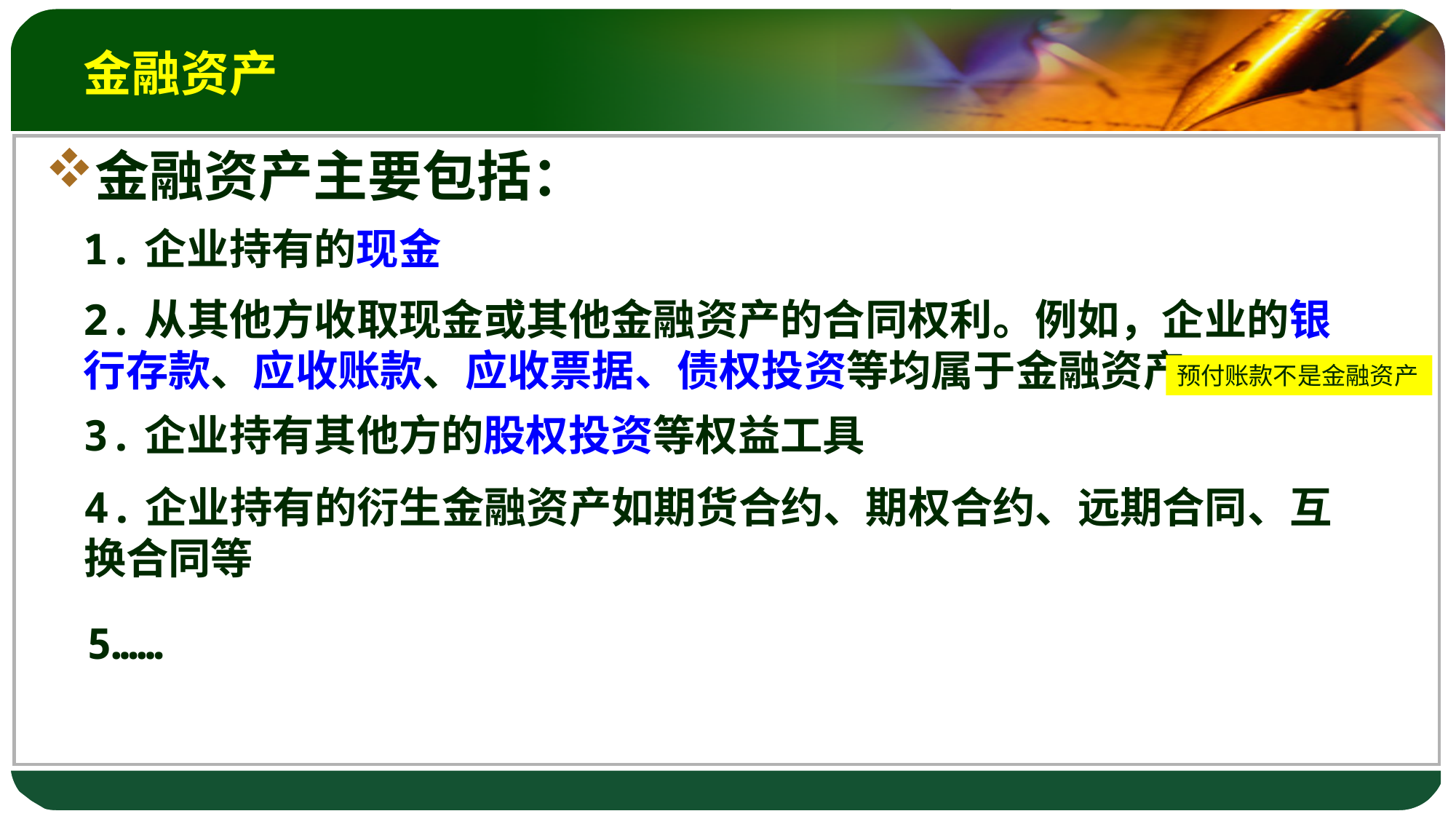

# 金融资产
金融资产主要包括：
1.企业持有的现金
2.从其他方收取现金或其他金融资产的合同权利。例如，企业的银行存款、应收账款、应收票据、债权投资等均属于金融资产
预付账款不是金融资产
3.企业持有其他方的股权投资等权益工具
4.企业持有的衍生金融资产如期货合约、期权合约、远期合同、互换合同等
5……